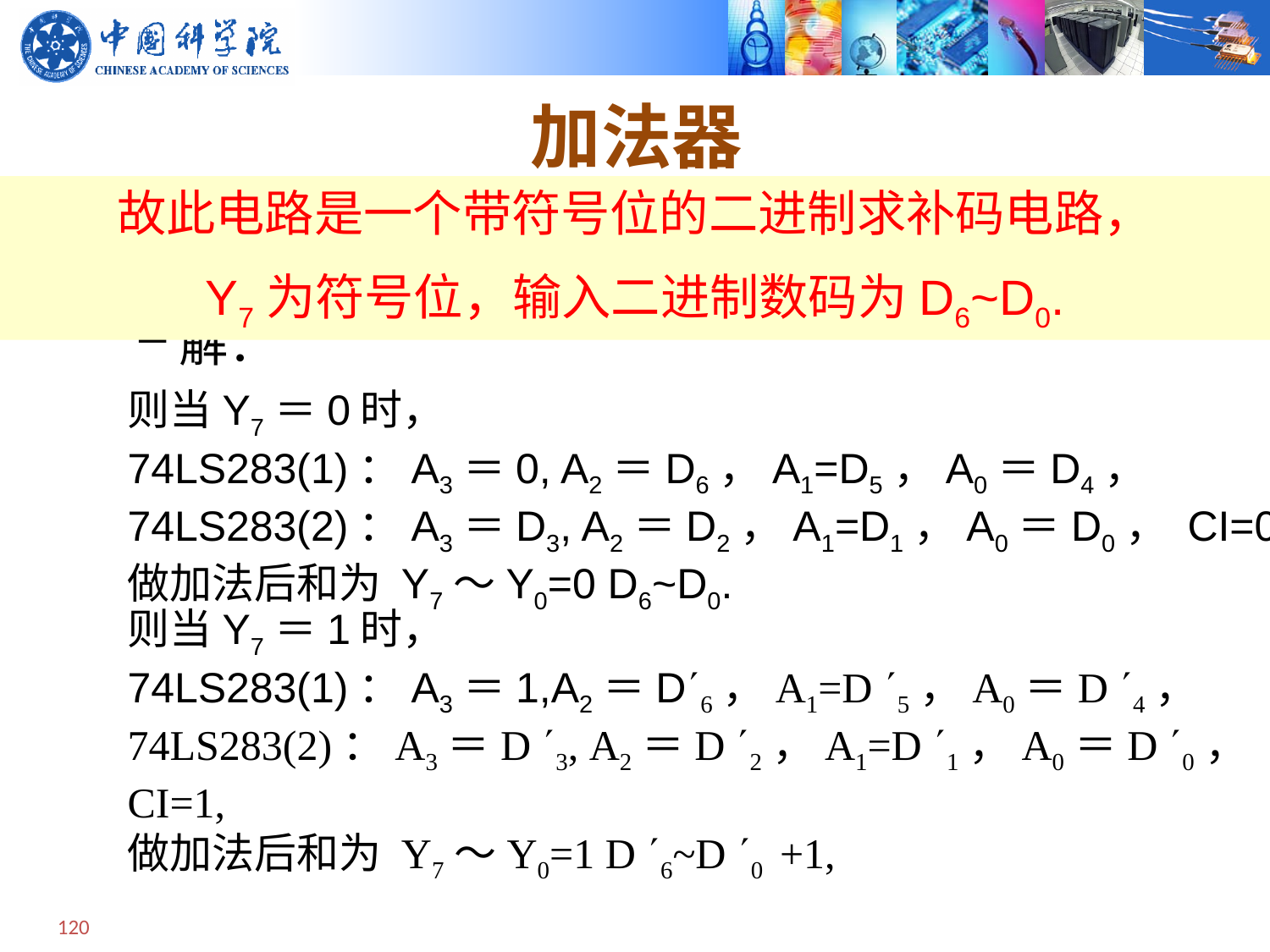

# 加法器
故此电路是一个带符号位的二进制求补码电路，
Y7为符号位，输入二进制数码为D6~D0.
用加法器设计组合电路
解：
则当Y7＝0时，
74LS283(1)：A3＝0, A2＝D6，A1=D5，A0＝D4，
74LS283(2)：A3＝D3, A2＝D2，A1=D1，A0＝D0， CI=0,
做加法后和为 Y7～Y0=0 D6~D0.
则当Y7＝1时，
74LS283(1)：A3＝1,A2＝D′6，A1=D ′5，A0＝D ′4，
74LS283(2)：A3＝D ′3, A2＝D ′2，A1=D ′1，A0＝D ′0， CI=1,
做加法后和为 Y7～Y0=1 D ′6~D ′0  +1,